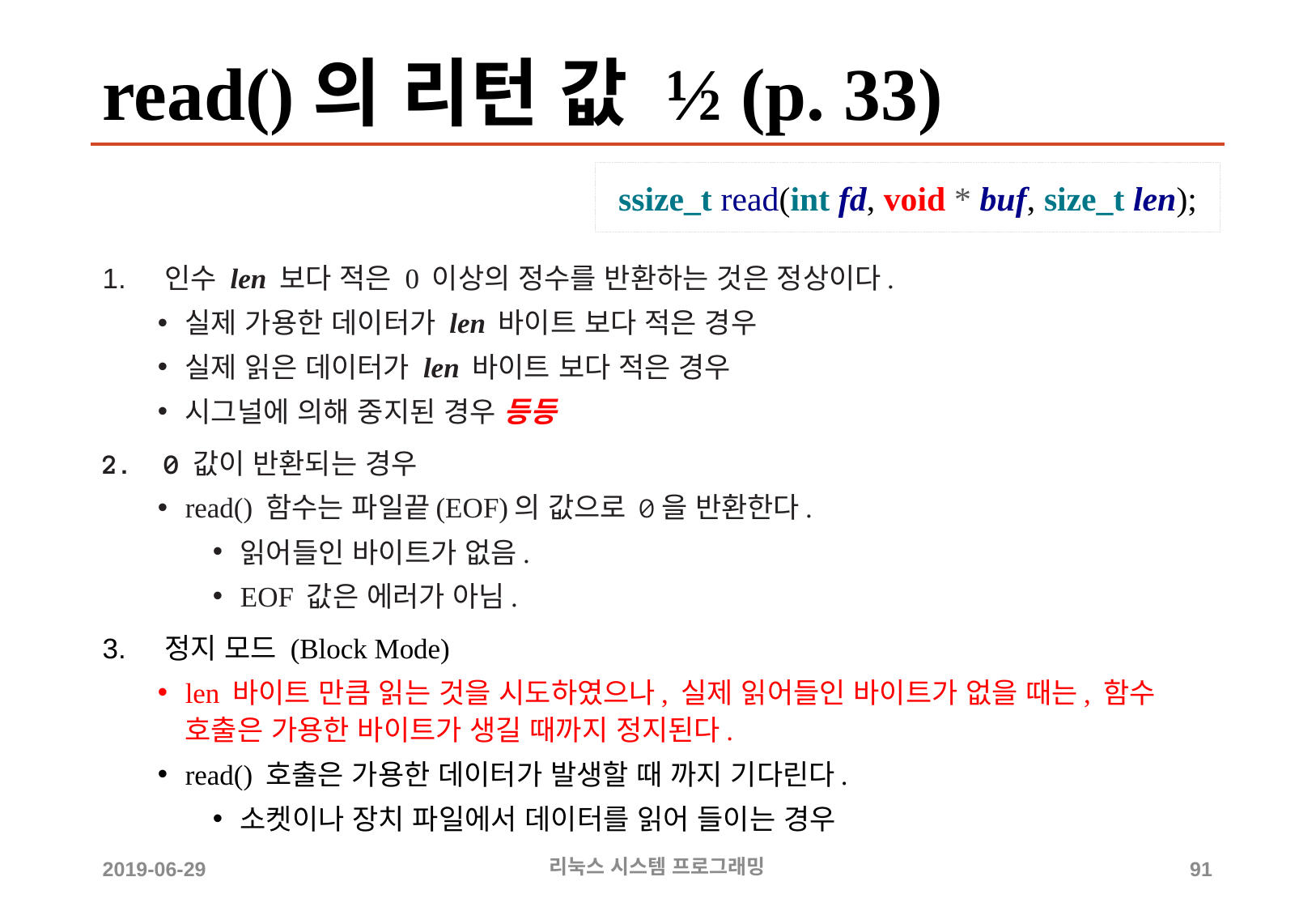

# read()의 리턴 값 ½ (p. 33)
ssize_t read(int fd, void * buf, size_t len);
인수 len 보다 적은 0 이상의 정수를 반환하는 것은 정상이다.
실제 가용한 데이터가 len 바이트 보다 적은 경우
실제 읽은 데이터가 len 바이트 보다 적은 경우
시그널에 의해 중지된 경우 등등
0 값이 반환되는 경우
read() 함수는 파일끝(EOF)의 값으로 0을 반환한다.
읽어들인 바이트가 없음.
EOF 값은 에러가 아님.
정지 모드 (Block Mode)
len 바이트 만큼 읽는 것을 시도하였으나, 실제 읽어들인 바이트가 없을 때는, 함수 호출은 가용한 바이트가 생길 때까지 정지된다.
read() 호출은 가용한 데이터가 발생할 때 까지 기다린다.
소켓이나 장치 파일에서 데이터를 읽어 들이는 경우
2019-06-29
리눅스 시스템 프로그래밍
91